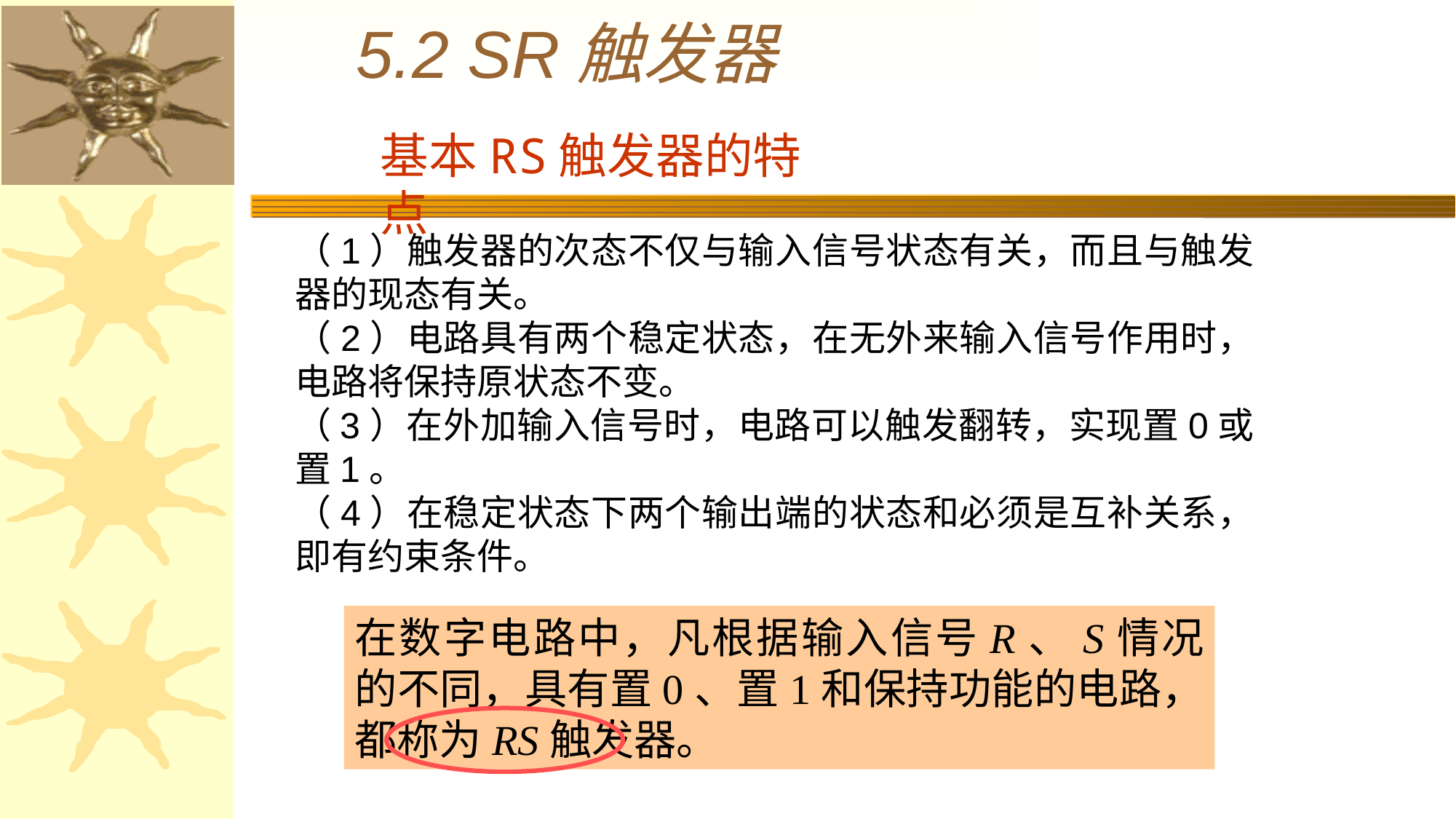

5.2 SR触发器
基本RS触发器的特点
（1）触发器的次态不仅与输入信号状态有关，而且与触发器的现态有关。
（2）电路具有两个稳定状态，在无外来输入信号作用时，电路将保持原状态不变。
（3）在外加输入信号时，电路可以触发翻转，实现置0或置1。
（4）在稳定状态下两个输出端的状态和必须是互补关系，即有约束条件。
在数字电路中，凡根据输入信号R、S情况的不同，具有置0、置1和保持功能的电路，都称为RS触发器。